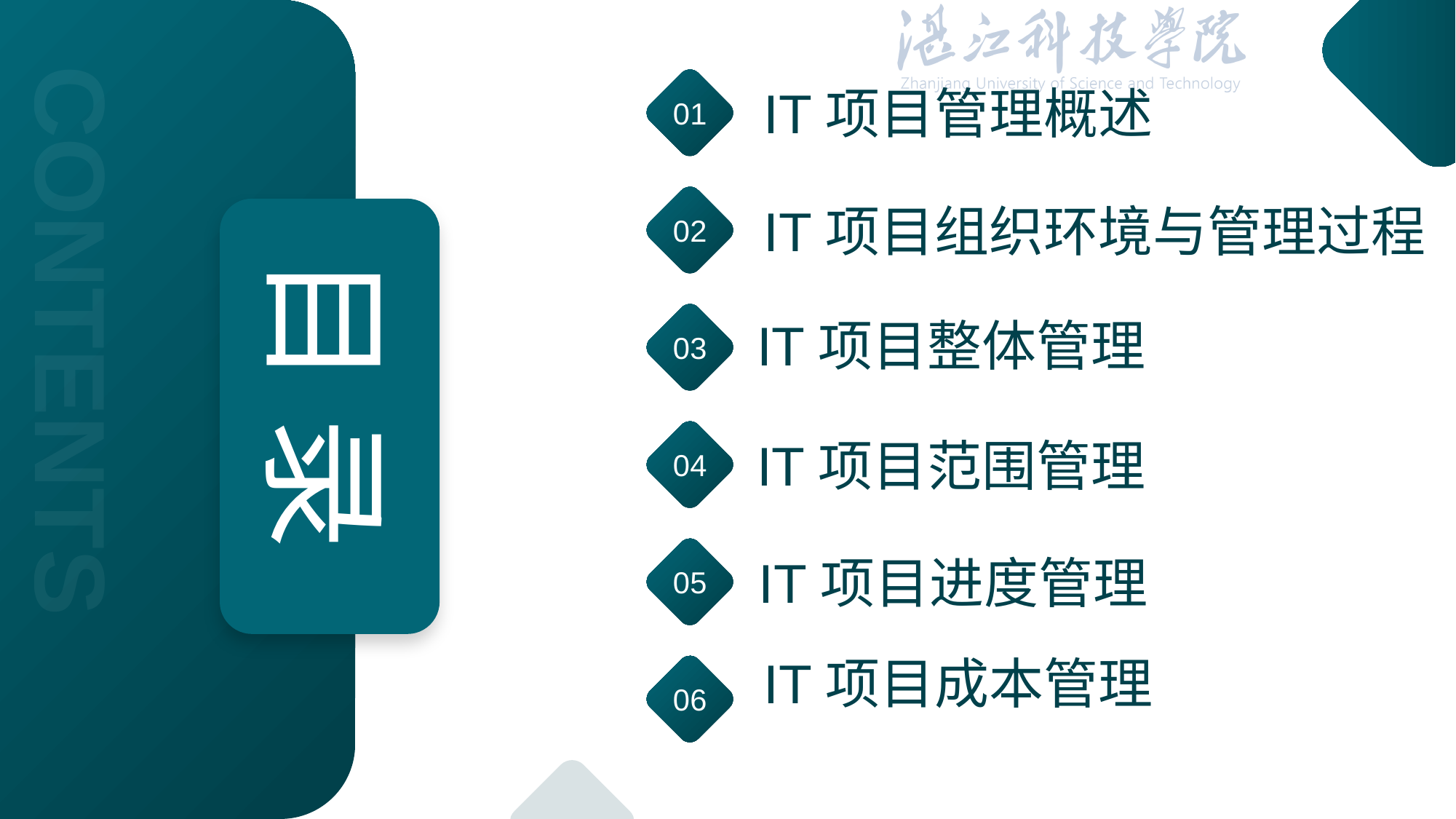

01
IT项目管理概述
02
IT项目组织环境与管理过程
03
IT项目整体管理
04
IT项目范围管理
05
IT项目进度管理
IT项目成本管理
06